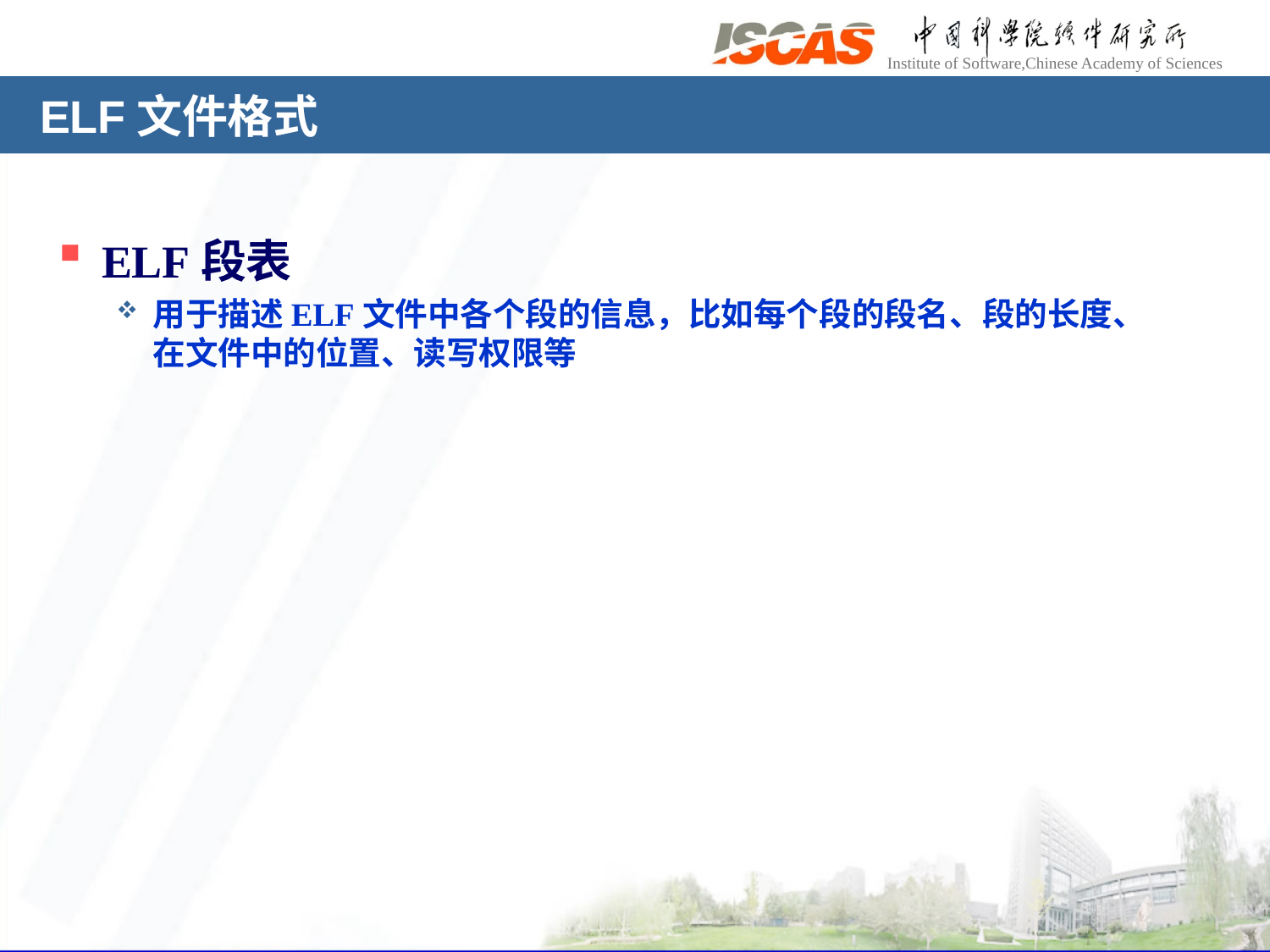

# ELF文件格式
ELF段表
用于描述ELF文件中各个段的信息，比如每个段的段名、段的长度、在文件中的位置、读写权限等